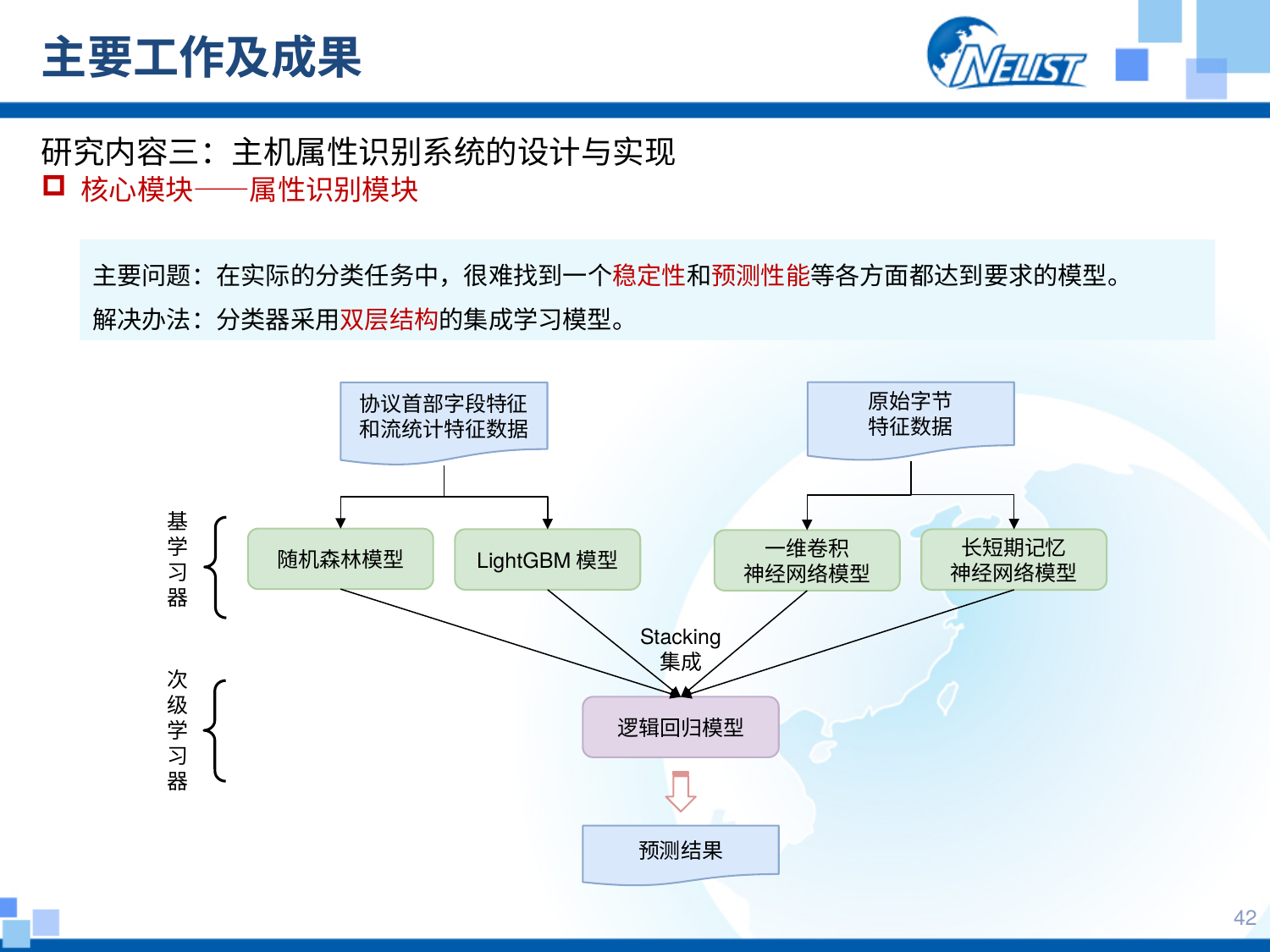

# 主要工作及成果
研究内容三：主机属性识别系统的设计与实现
核心模块——属性识别模块
主要问题：在实际的分类任务中，很难找到一个稳定性和预测性能等各方面都达到要求的模型。
解决办法：分类器采用双层结构的集成学习模型。
原始字节
特征数据
协议首部字段特征
和流统计特征数据
基学习器

随机森林模型
LightGBM模型
长短期记忆
神经网络模型
一维卷积
神经网络模型
Stacking
集成
次级学习器

逻辑回归模型

预测结果
42